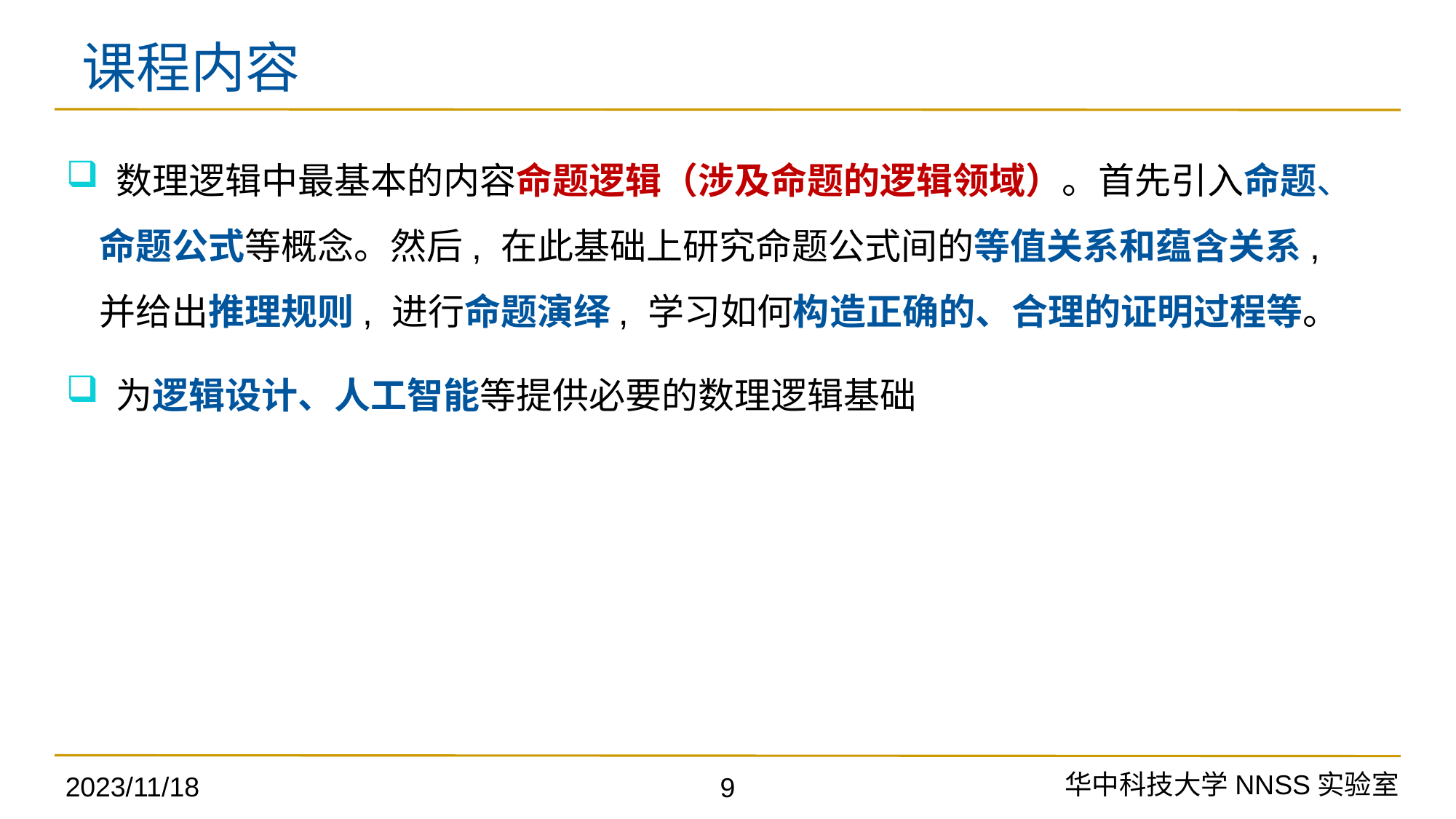

# 课程内容
 数理逻辑中最基本的内容命题逻辑（涉及命题的逻辑领域）。首先引入命题、命题公式等概念。然后, 在此基础上研究命题公式间的等值关系和蕴含关系, 并给出推理规则, 进行命题演绎, 学习如何构造正确的、合理的证明过程等。
 为逻辑设计、人工智能等提供必要的数理逻辑基础

华中科技大学NNSS实验室
2023/11/18
9